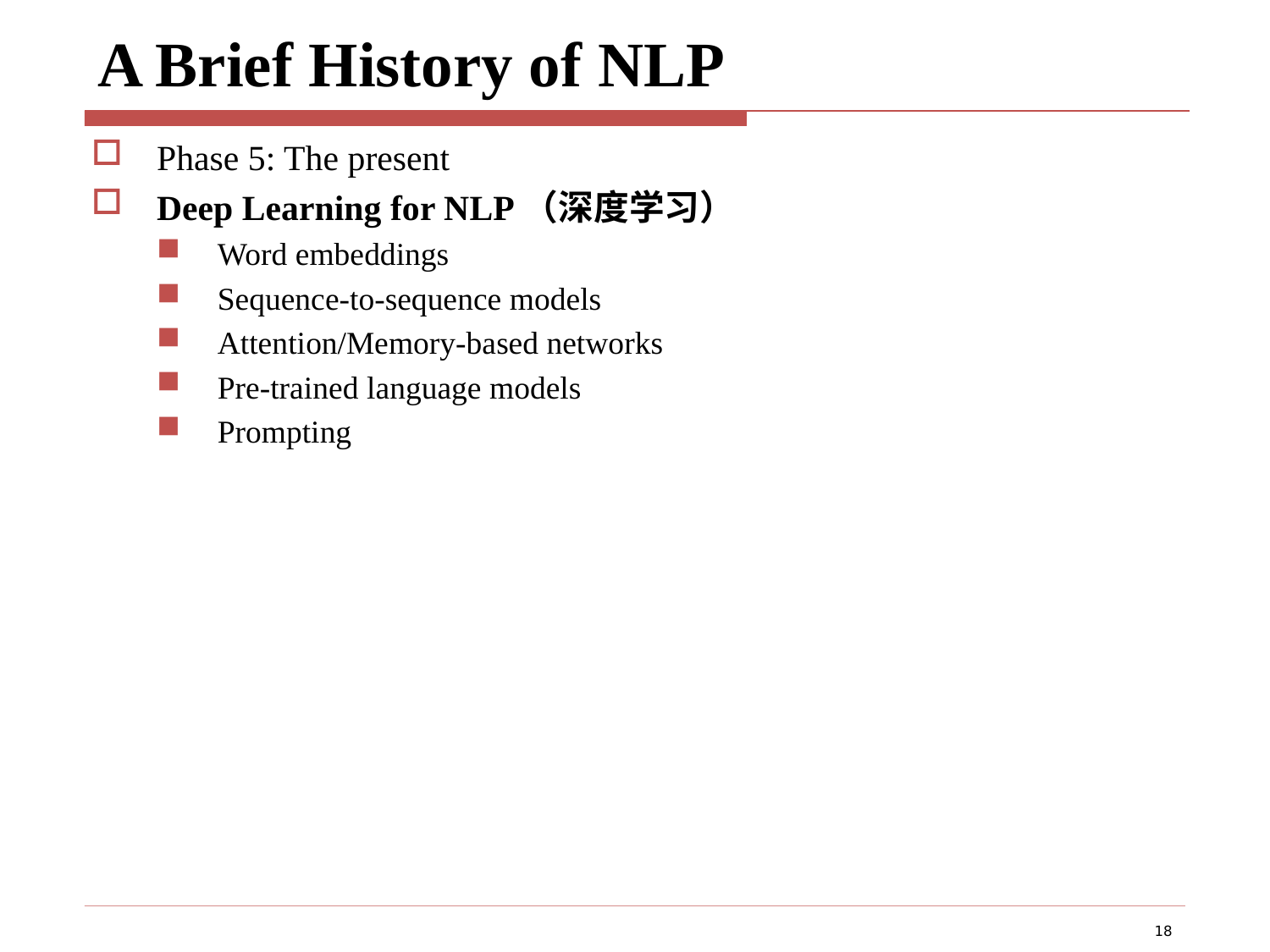

# A Brief History of NLP
Phase 5: The present
Deep Learning for NLP（深度学习）
Word embeddings
Sequence-to-sequence models
Attention/Memory-based networks
Pre-trained language models
Prompting

18